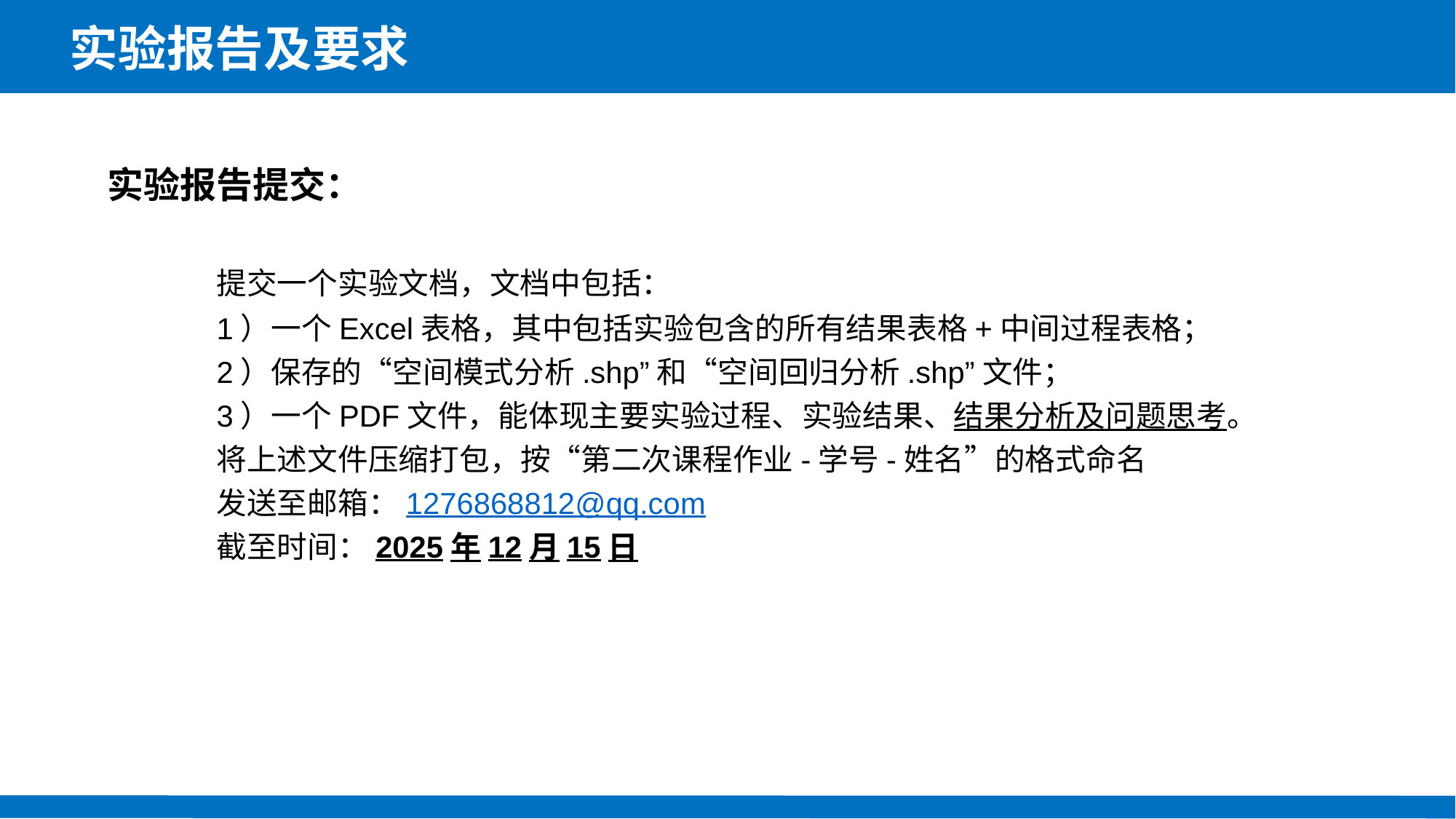

# 实验报告及要求
实验报告提交：

	提交一个实验文档，文档中包括：
	1）一个Excel表格，其中包括实验包含的所有结果表格+中间过程表格；
	2）保存的“空间模式分析.shp”和“空间回归分析.shp”文件；
	3）一个PDF文件，能体现主要实验过程、实验结果、结果分析及问题思考。
	将上述文件压缩打包，按“第二次课程作业-学号-姓名”的格式命名
	发送至邮箱：1276868812@qq.com
	截至时间：2025年12月15日